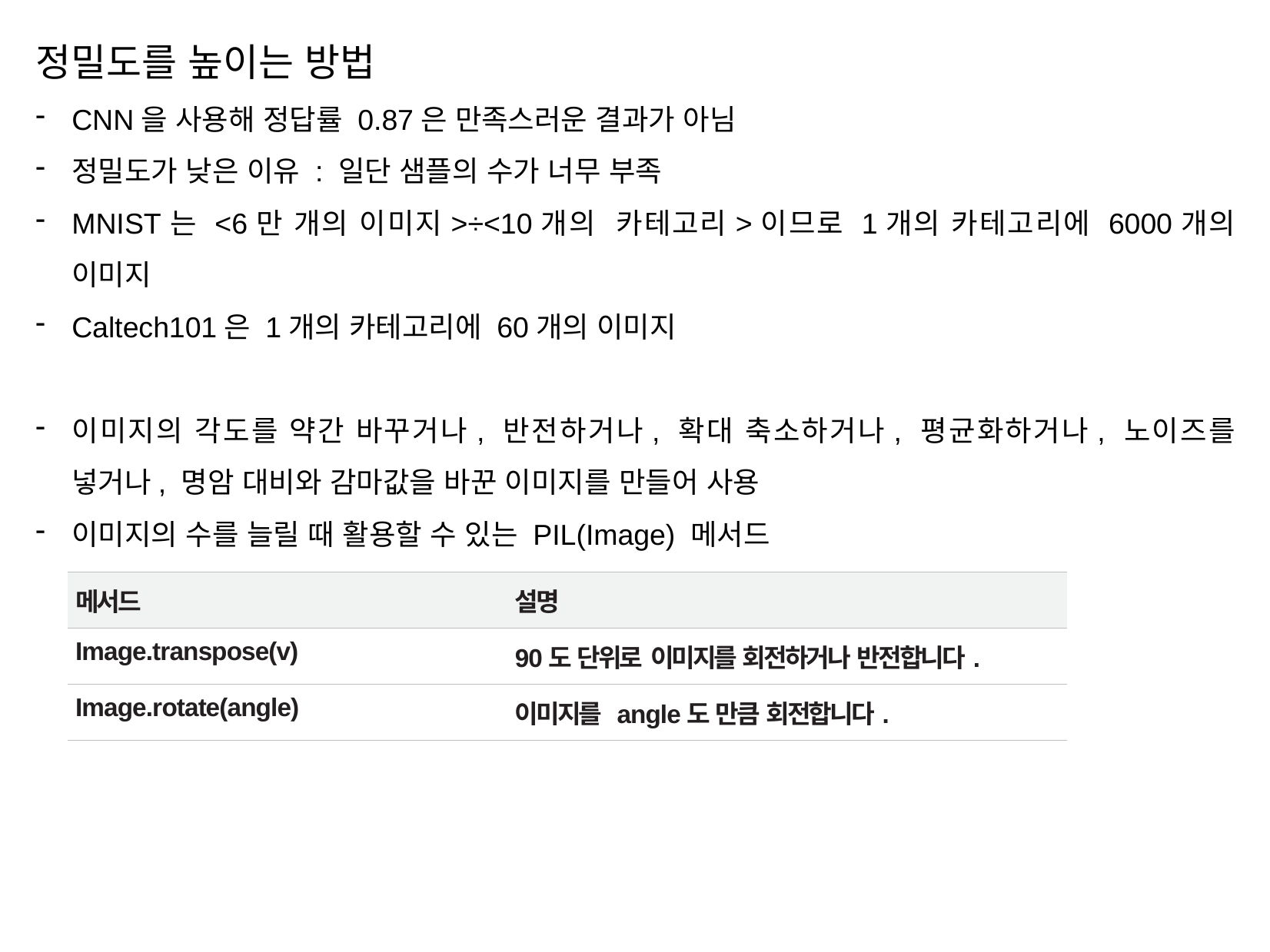

정밀도를 높이는 방법
CNN을 사용해 정답률 0.87은 만족스러운 결과가 아님
정밀도가 낮은 이유 : 일단 샘플의 수가 너무 부족
MNIST는 <6만 개의 이미지>÷<10개의  카테고리>이므로 1개의 카테고리에 6000개의 이미지
Caltech101은 1개의 카테고리에 60개의 이미지

이미지의 각도를 약간 바꾸거나, 반전하거나, 확대 축소하거나, 평균화하거나, 노이즈를 넣거나, 명암 대비와 감마값을 바꾼 이미지를 만들어 사용
이미지의 수를 늘릴 때 활용할 수 있는 PIL(Image) 메서드

| 메서드 | 설명 |
| --- | --- |
| Image.transpose(v) | 90도 단위로 이미지를 회전하거나 반전합니다. |
| Image.rotate(angle) | 이미지를 angle도 만큼 회전합니다. |